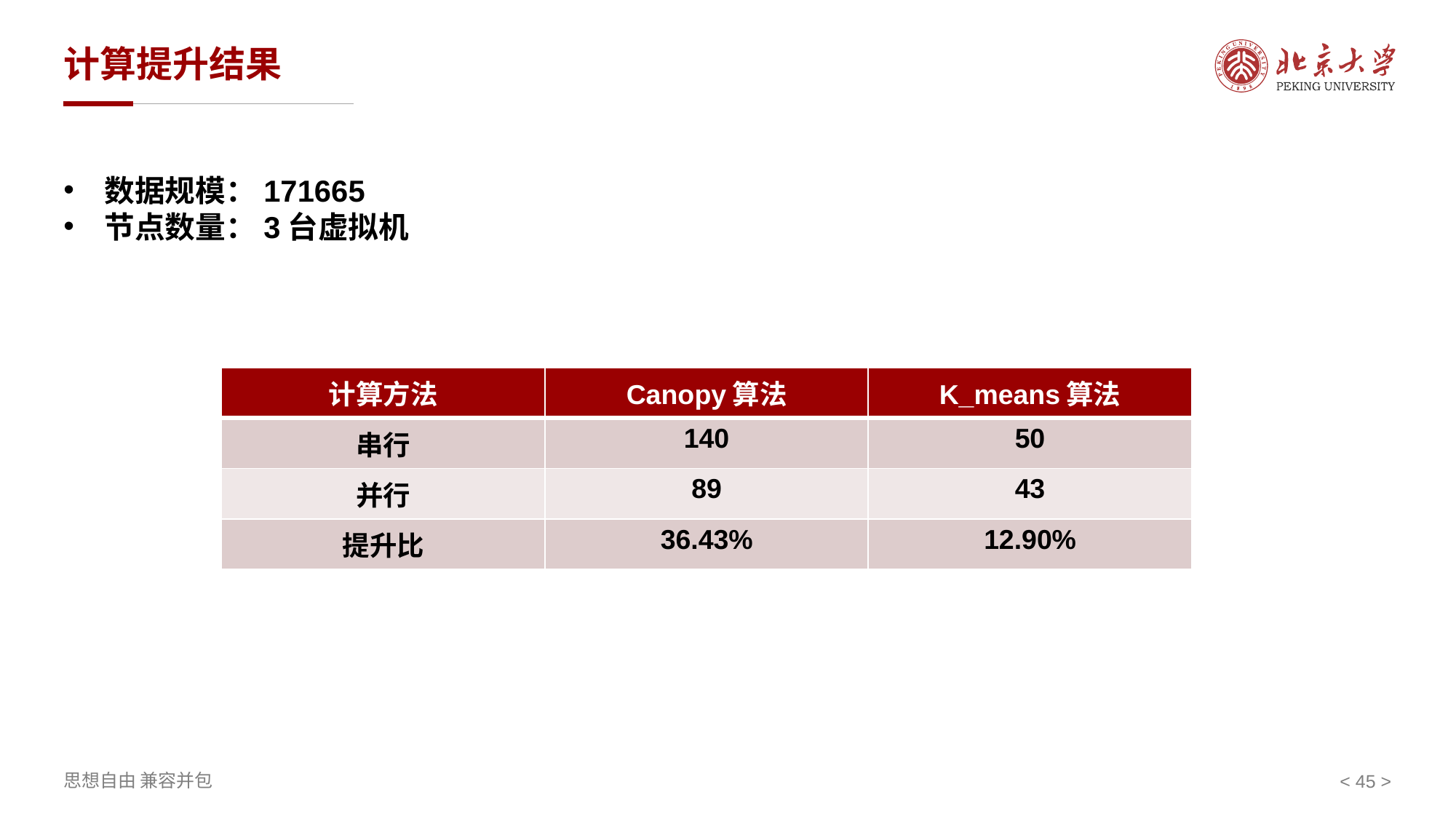

# 计算提升结果
数据规模：171665
节点数量：3台虚拟机
| 计算方法 | Canopy算法 | K\_means算法 |
| --- | --- | --- |
| 串行 | 140 | 50 |
| 并行 | 89 | 43 |
| 提升比 | 36.43% | 12.90% |
< 45 >